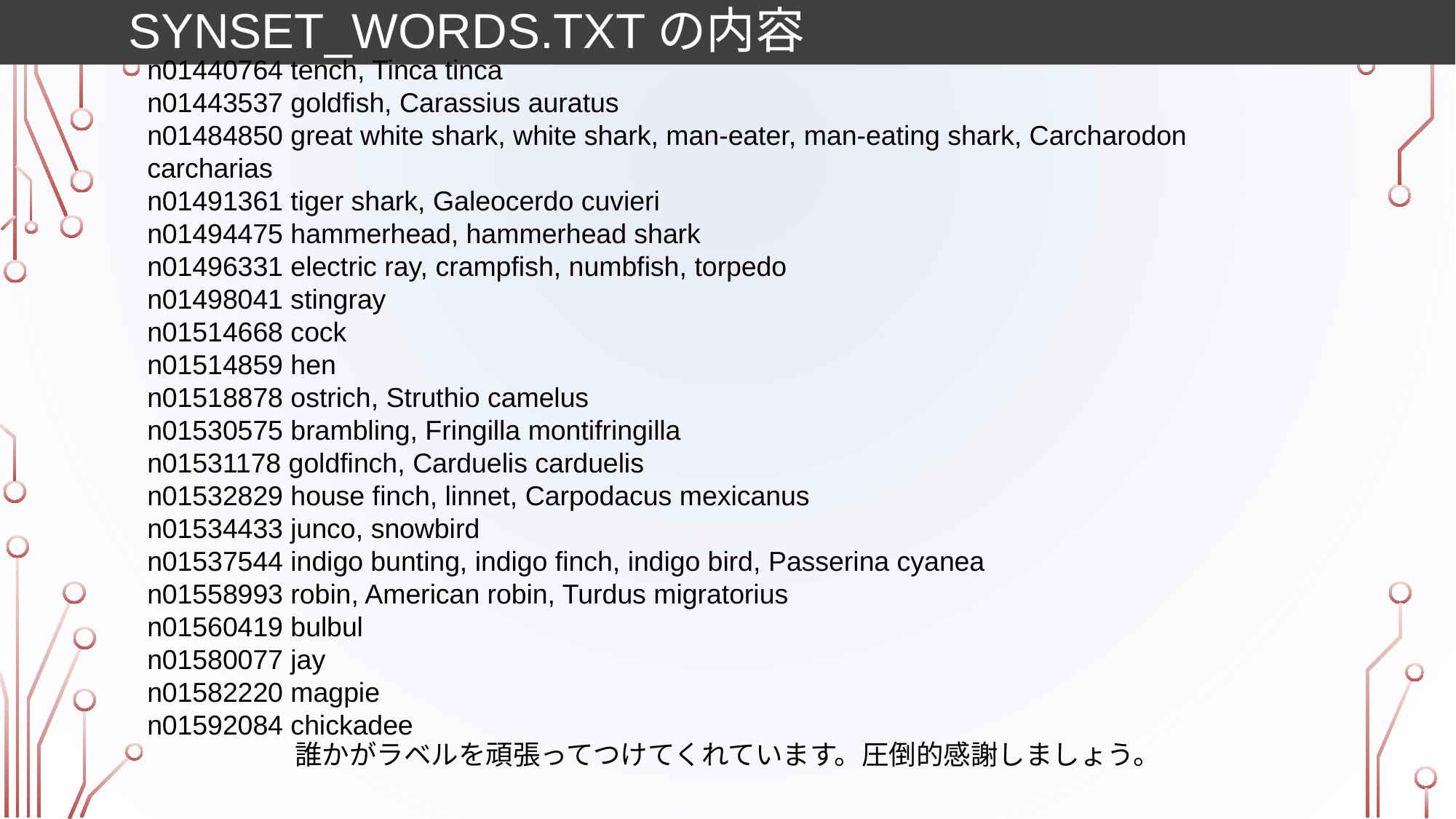

# synset_words.txtの内容
n01440764 tench, Tinca tinca
n01443537 goldfish, Carassius auratus
n01484850 great white shark, white shark, man-eater, man-eating shark, Carcharodon carcharias
n01491361 tiger shark, Galeocerdo cuvieri
n01494475 hammerhead, hammerhead shark
n01496331 electric ray, crampfish, numbfish, torpedo
n01498041 stingray
n01514668 cock
n01514859 hen
n01518878 ostrich, Struthio camelus
n01530575 brambling, Fringilla montifringilla
n01531178 goldfinch, Carduelis carduelis
n01532829 house finch, linnet, Carpodacus mexicanus
n01534433 junco, snowbird
n01537544 indigo bunting, indigo finch, indigo bird, Passerina cyanea
n01558993 robin, American robin, Turdus migratorius
n01560419 bulbul
n01580077 jay
n01582220 magpie
n01592084 chickadee
誰かがラベルを頑張ってつけてくれています。圧倒的感謝しましょう。